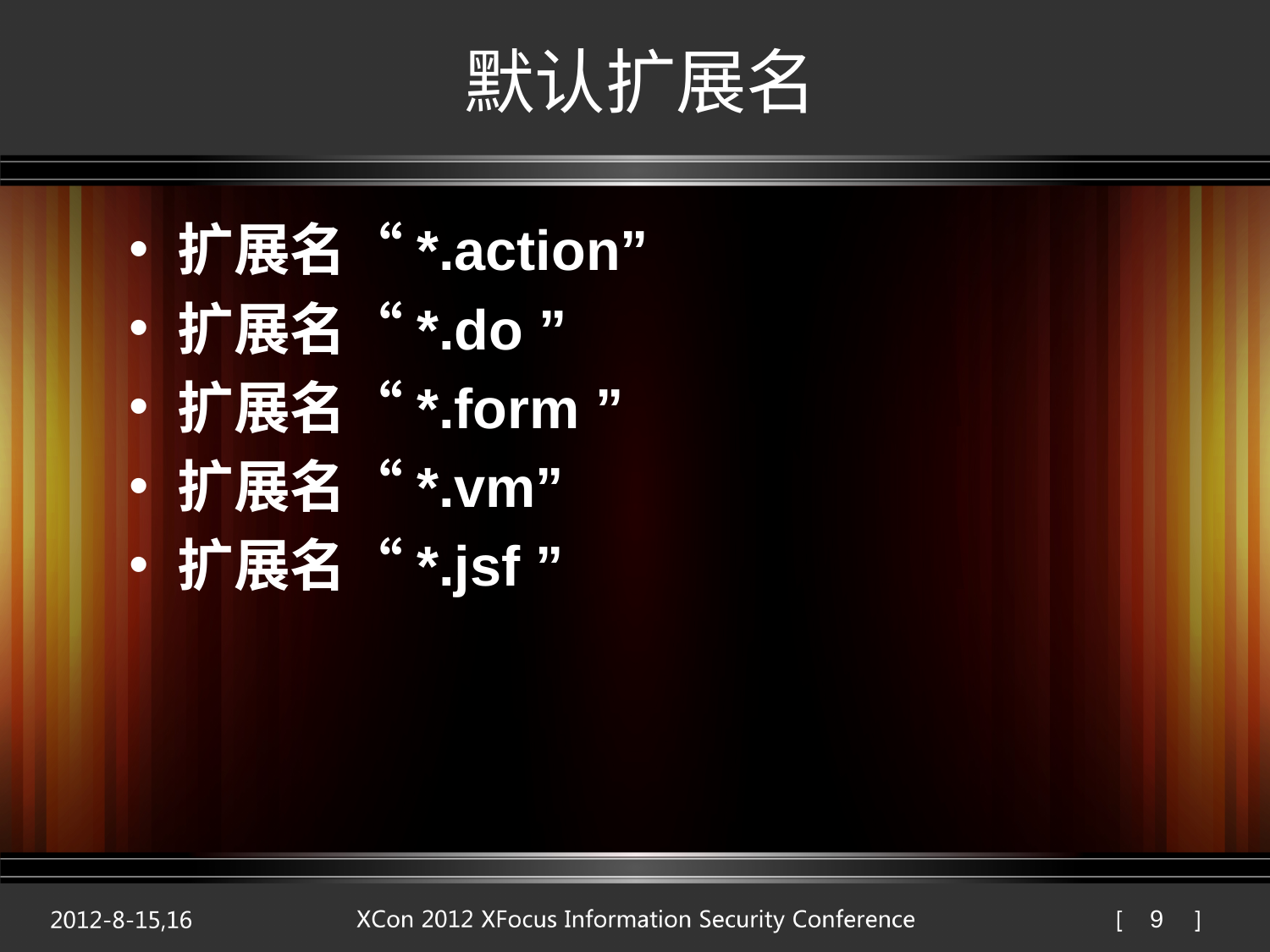

# 默认扩展名
扩展名“*.action”
扩展名“*.do ”
扩展名“*.form ”
扩展名“*.vm”
扩展名“*.jsf ”
9